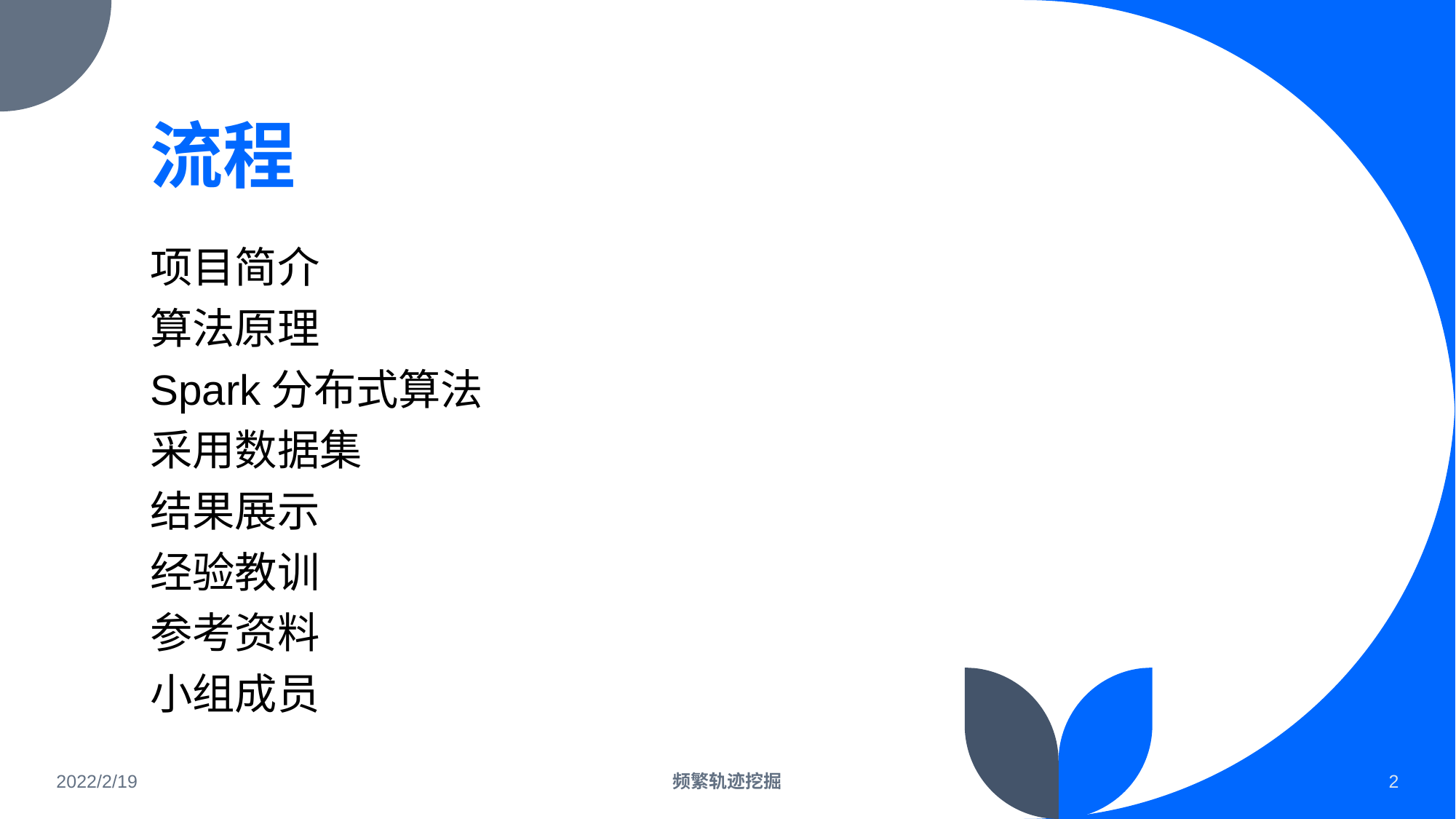

# 流程
项目简介
算法原理
Spark分布式算法
采用数据集
结果展示
经验教训
参考资料
小组成员

2022/2/19
频繁轨迹挖掘
2